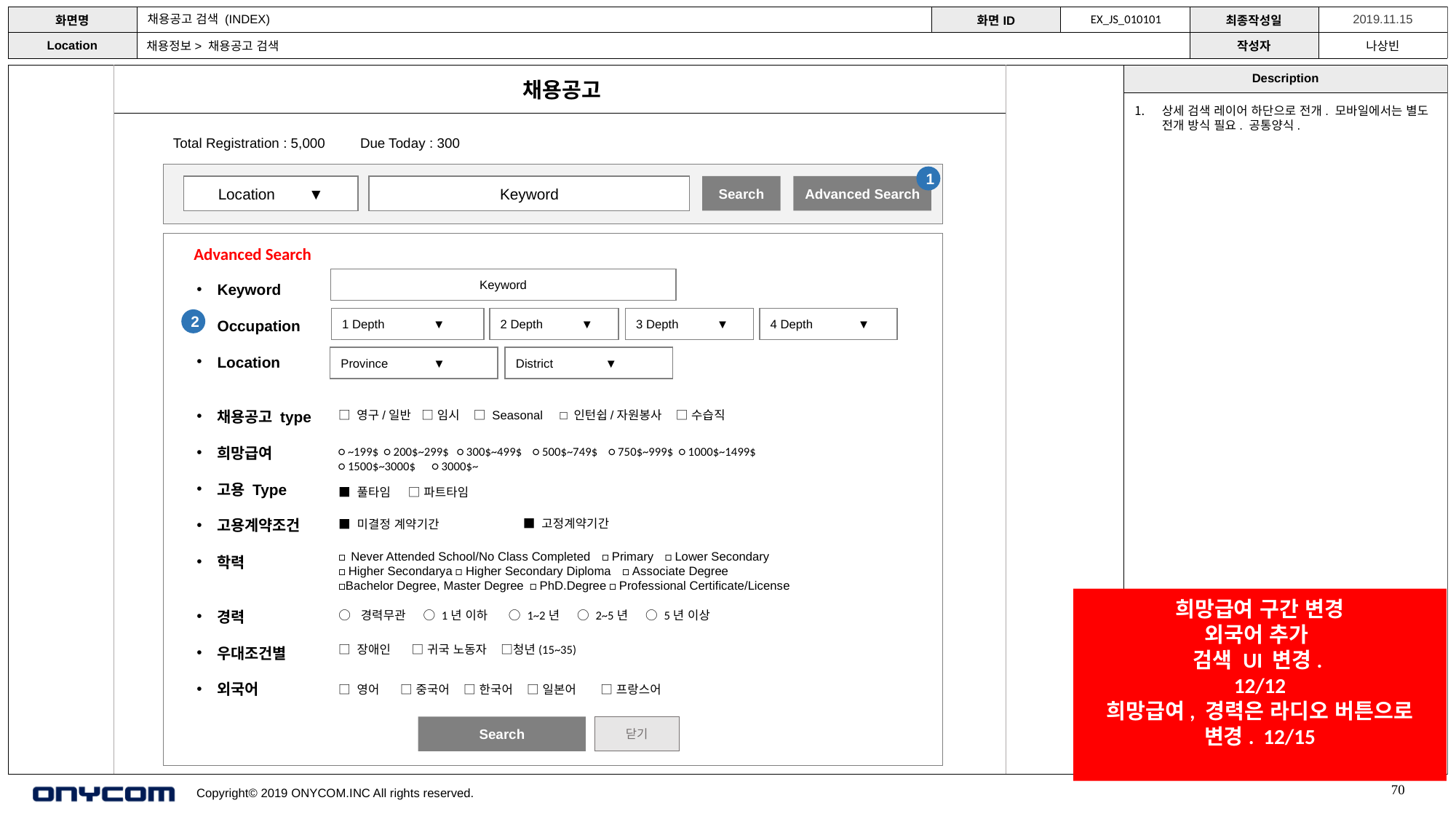

채용공고 검색 (INDEX)
EX_JS_010101
채용정보> 채용공고 검색
채용공고
상세 검색 레이어 하단으로 전개. 모바일에서는 별도 전개 방식 필요. 공통양식.

Total Registration : 5,000
Due Today : 300

1
Search
Advanced Search
Location        ▼
Keyword

Advanced Search
Keyword
Keyword

Occupation

Location

채용공고 type

희망급여

고용 Type

고용계약조건

학력

경력

우대조건별

외국어
1 Depth              ▼
2 Depth           ▼
3 Depth           ▼
4 Depth             ▼
2
Province             ▼
District               ▼
□ 영구/일반   □ 임시    □ Seasonal     □ 인턴쉽/자원봉사    □ 수습직
○ ~199$  ○ 200$~299$   ○ 300$~499$    ○ 500$~749$    ○ 750$~999$  ○ 1000$~1499$
○ 1500$~3000$      ○ 3000$~
■ 풀타임     □ 파트타임
■ 고정계약기간
■ 미결정 계약기간
□  Never Attended School/No Class Completed    □ Primary    □ Lower Secondary
□ Higher Secondarya □ Higher Secondary Diploma    □ Associate Degree
□Bachelor Degree, Master Degree  □ PhD.Degree □ Professional Certificate/License
희망급여 구간 변경
외국어 추가
검색 UI 변경.
12/12
희망급여, 경력은 라디오 버튼으로 변경.  12/15

 ○  경력무관     ○ 1년 이하      ○ 1~2년     ○ 2~5년     ○ 5년 이상
□ 장애인      □ 귀국 노동자    □청년(15~35)
□ 영어      □ 중국어    □ 한국어    □ 일본어       □ 프랑스어
Search
닫기
70